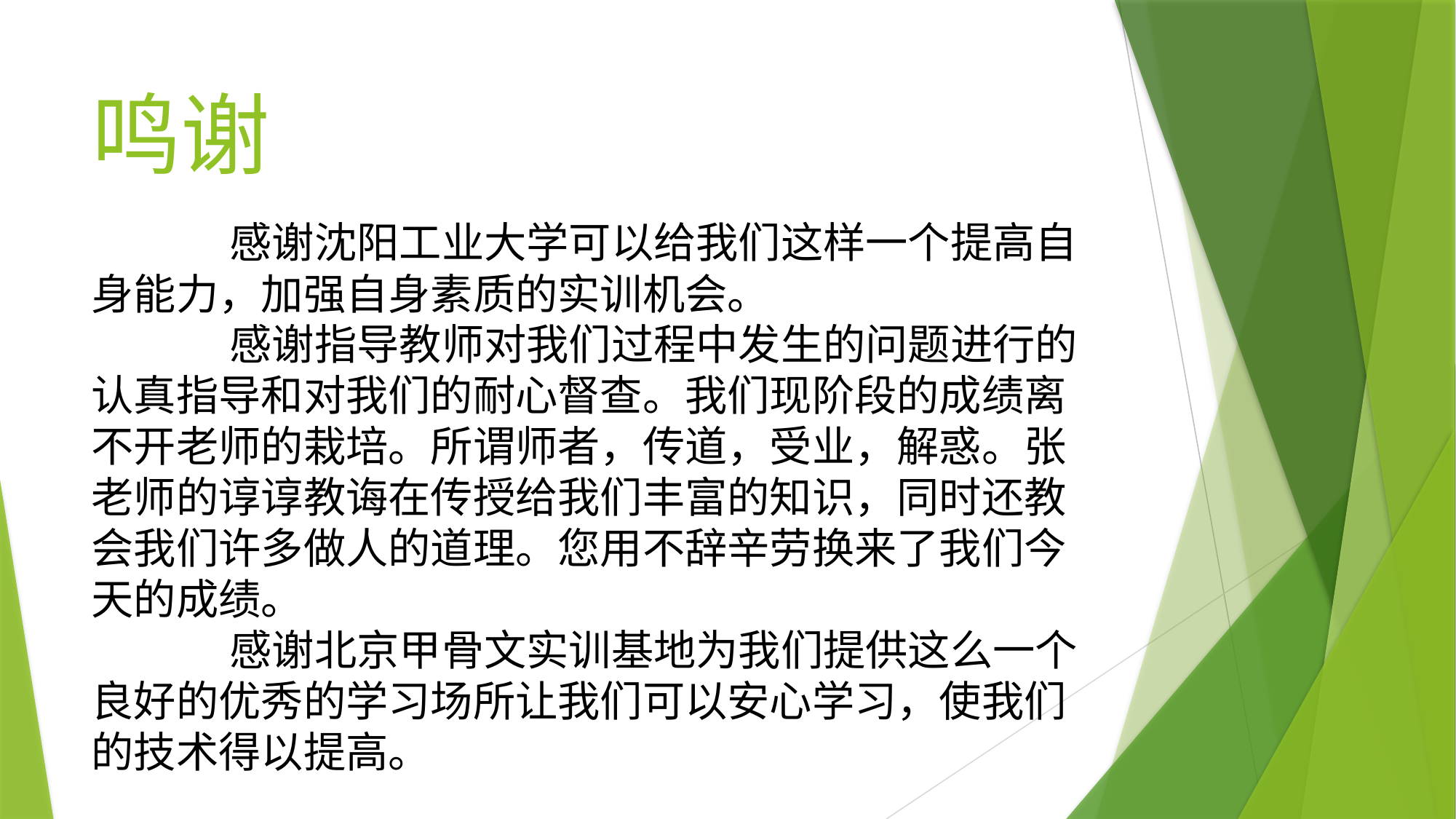

# 鸣谢
	  感谢沈阳工业大学可以给我们这样一个提高自身能力，加强自身素质的实训机会。
	  感谢指导教师对我们过程中发生的问题进行的认真指导和对我们的耐心督查。我们现阶段的成绩离不开老师的栽培。所谓师者，传道，受业，解惑。张老师的谆谆教诲在传授给我们丰富的知识，同时还教会我们许多做人的道理。您用不辞辛劳换来了我们今天的成绩。
	  感谢北京甲骨文实训基地为我们提供这么一个良好的优秀的学习场所让我们可以安心学习，使我们的技术得以提高。